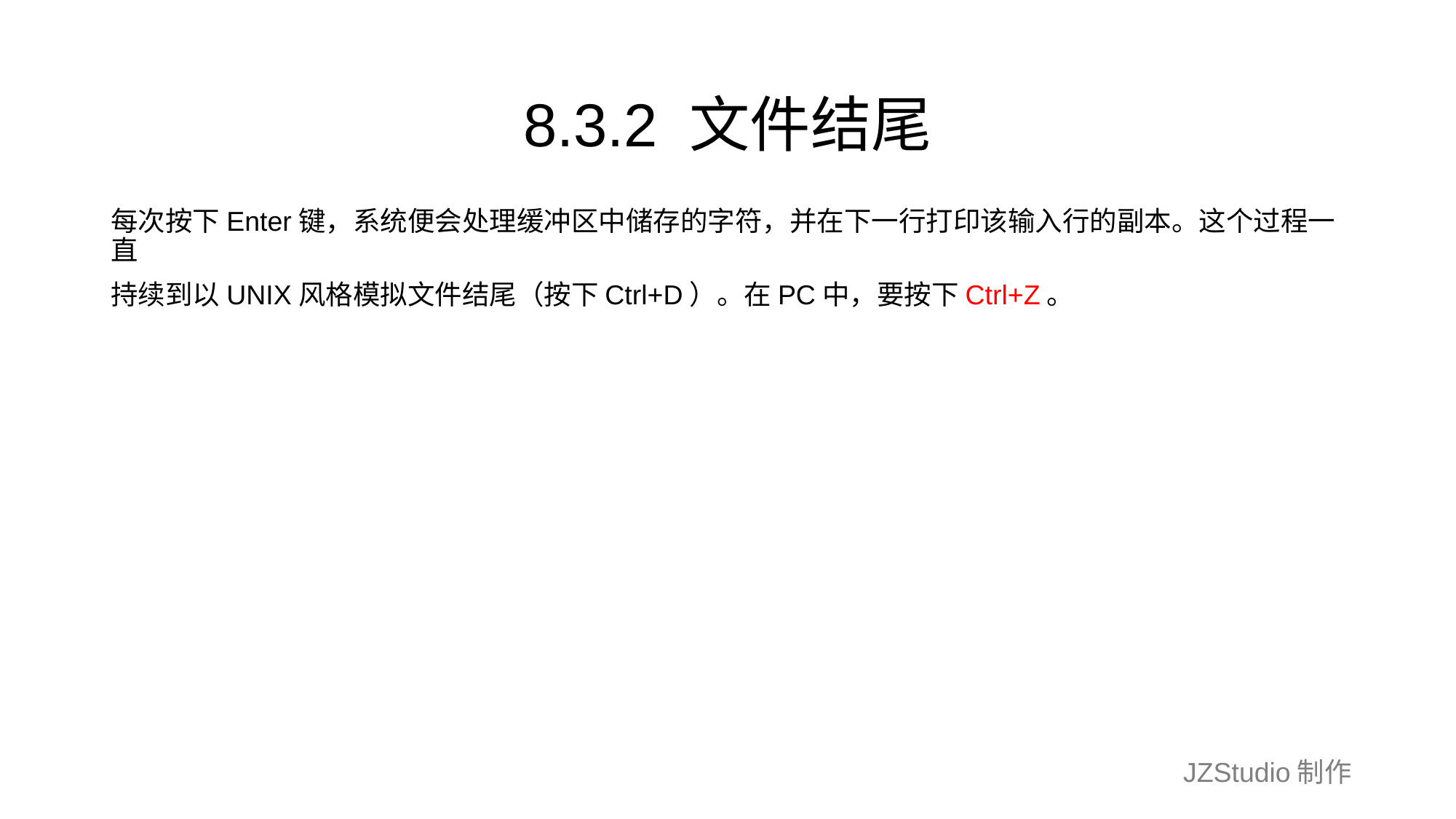

# 8.3.2 文件结尾
每次按下Enter键，系统便会处理缓冲区中储存的字符，并在下一行打印该输入行的副本。这个过程一直
持续到以UNIX风格模拟文件结尾（按下Ctrl+D）。在PC中，要按下Ctrl+Z。